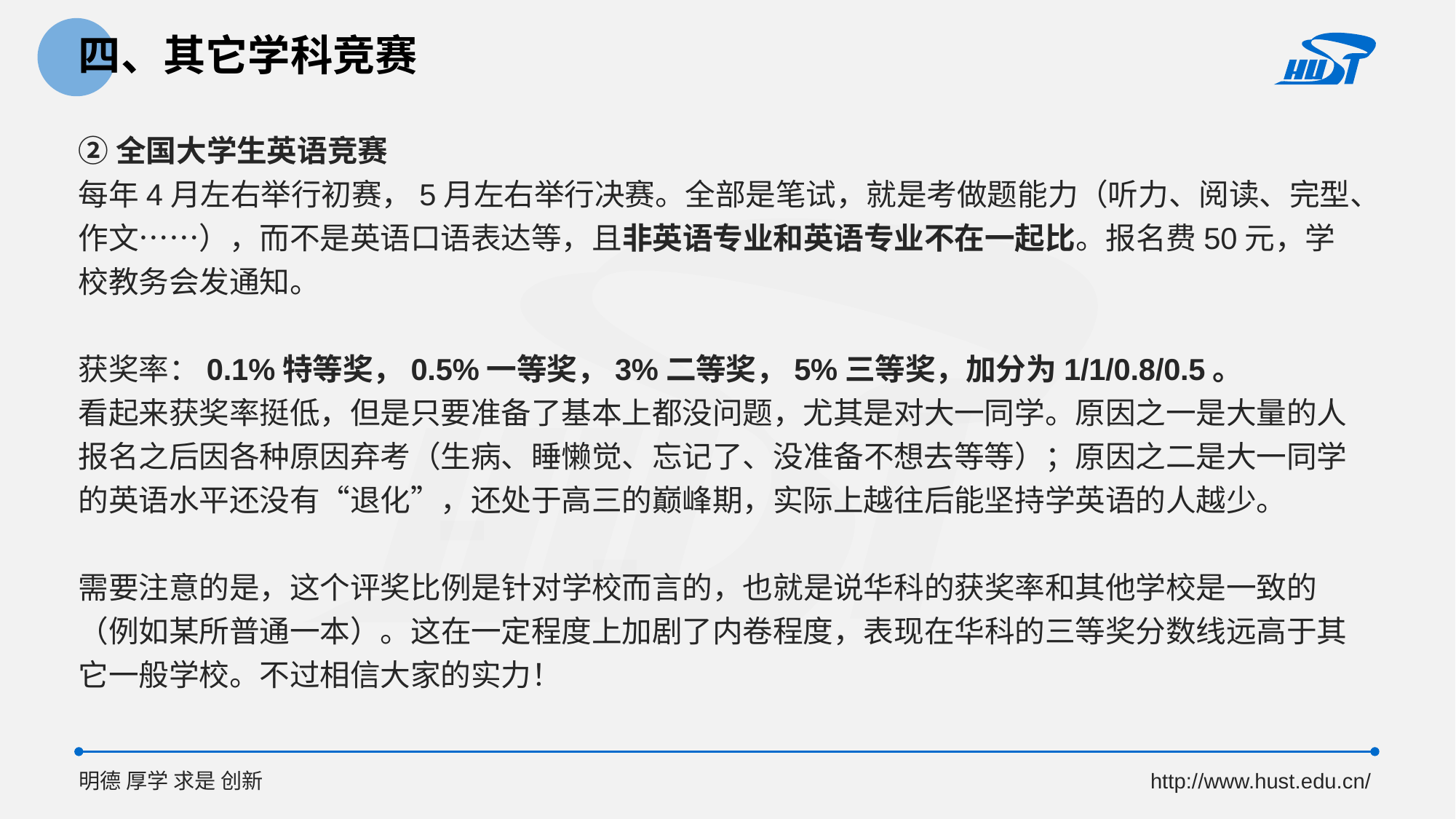

四、其它学科竞赛
②全国大学生英语竞赛
每年4月左右举行初赛，5月左右举行决赛。全部是笔试，就是考做题能力（听力、阅读、完型、作文……），而不是英语口语表达等，且非英语专业和英语专业不在一起比。报名费50元，学校教务会发通知。

获奖率：0.1%特等奖，0.5%一等奖，3%二等奖，5%三等奖，加分为1/1/0.8/0.5。
看起来获奖率挺低，但是只要准备了基本上都没问题，尤其是对大一同学。原因之一是大量的人报名之后因各种原因弃考（生病、睡懒觉、忘记了、没准备不想去等等）；原因之二是大一同学的英语水平还没有“退化”，还处于高三的巅峰期，实际上越往后能坚持学英语的人越少。

需要注意的是，这个评奖比例是针对学校而言的，也就是说华科的获奖率和其他学校是一致的（例如某所普通一本）。这在一定程度上加剧了内卷程度，表现在华科的三等奖分数线远高于其它一般学校。不过相信大家的实力！